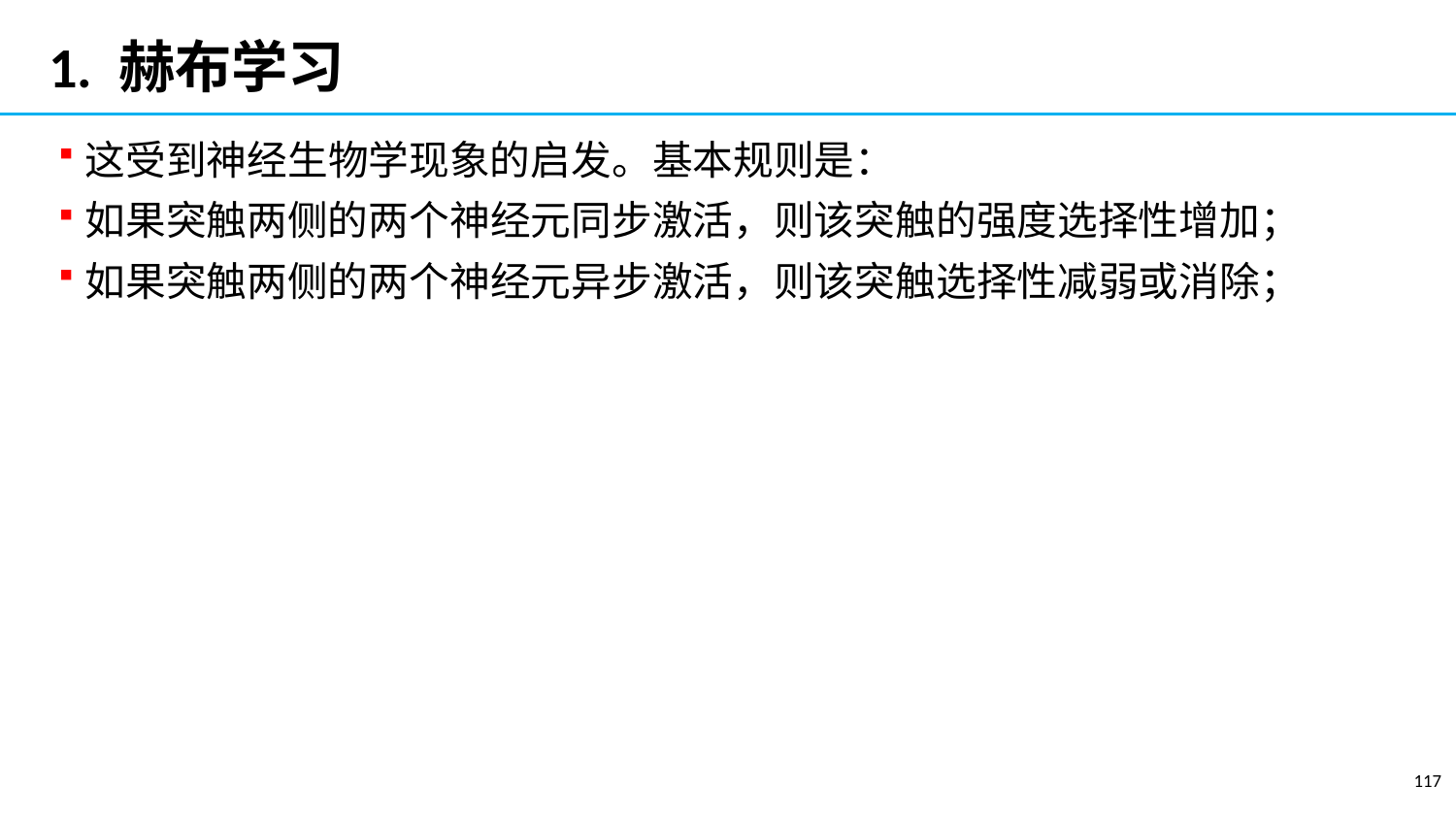

# 1. 赫布学习
这受到神经生物学现象的启发。基本规则是：
如果突触两侧的两个神经元同步激活，则该突触的强度选择性增加；
如果突触两侧的两个神经元异步激活，则该突触选择性减弱或消除；

117